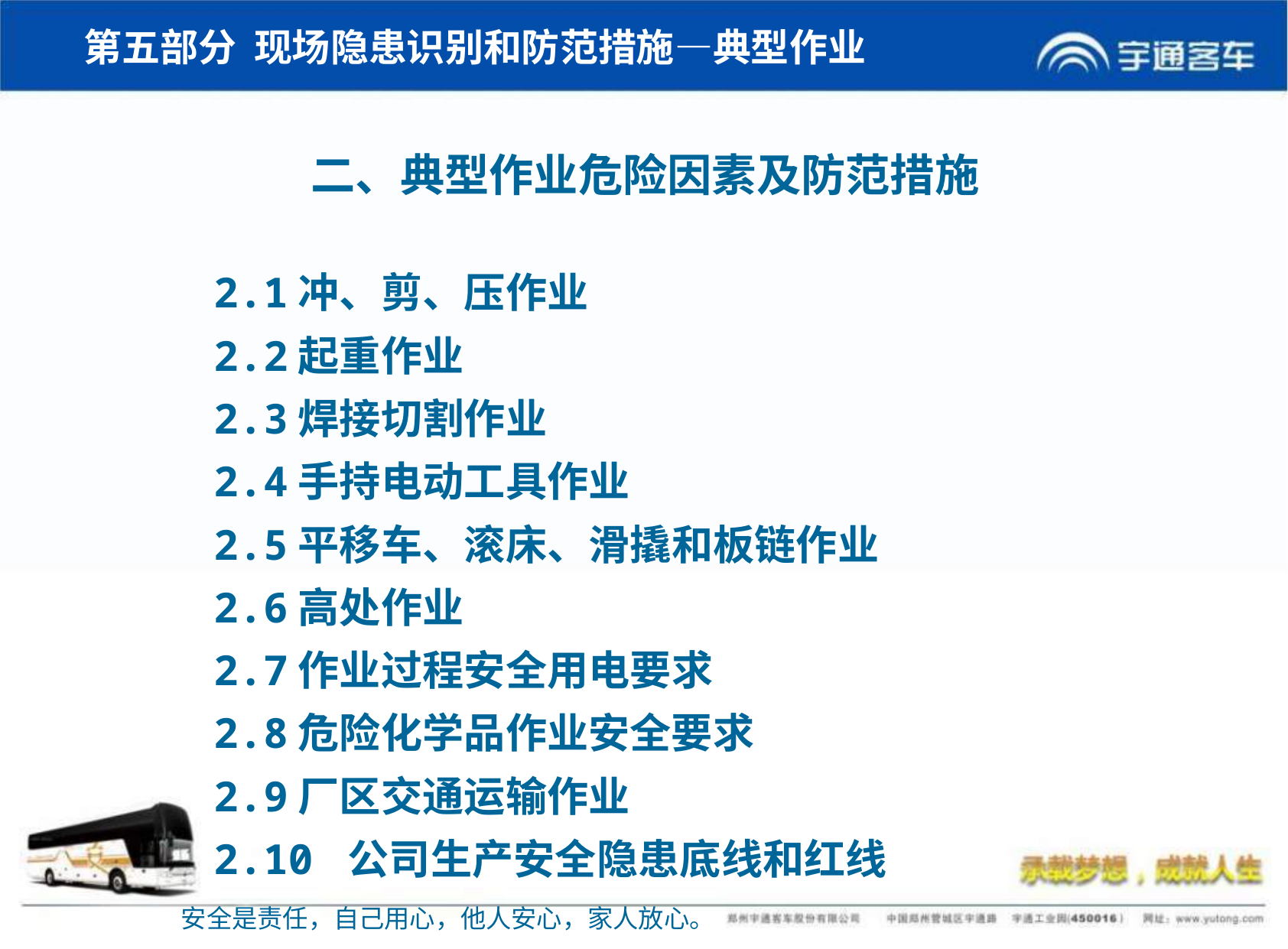

第五部分  现场隐患识别和防范措施—典型作业
二、典型作业危险因素及防范措施
2.1冲、剪、压作业
2.2起重作业
2.3焊接切割作业
2.4手持电动工具作业
2.5平移车、滚床、滑撬和板链作业
2.6高处作业
2.7作业过程安全用电要求
2.8危险化学品作业安全要求
2.9厂区交通运输作业
2.10 公司生产安全隐患底线和红线